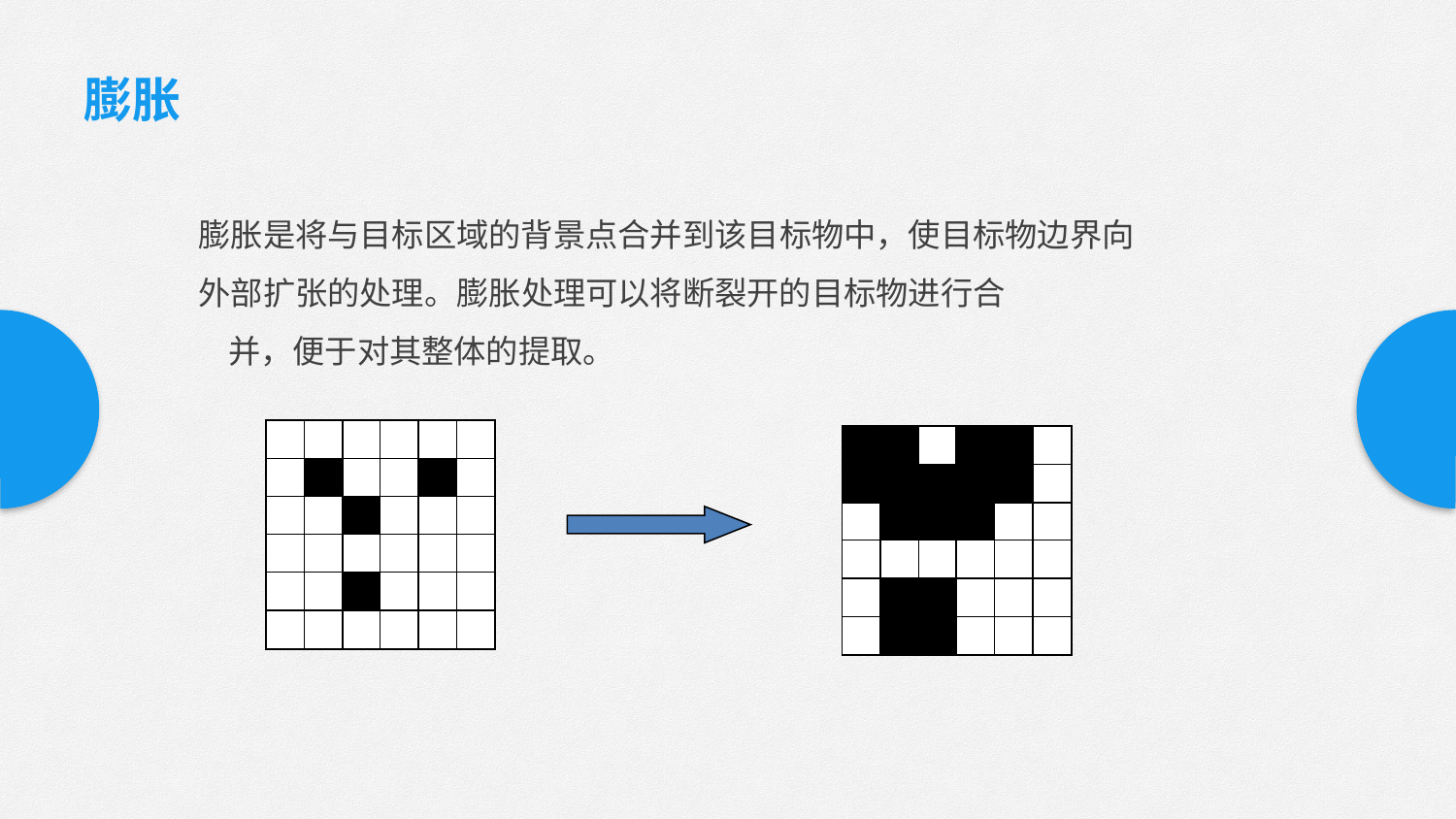

膨胀
膨胀是将与目标区域的背景点合并到该目标物中，使目标物边界向外部扩张的处理。膨胀处理可以将断裂开的目标物进行合
   并，便于对其整体的提取。